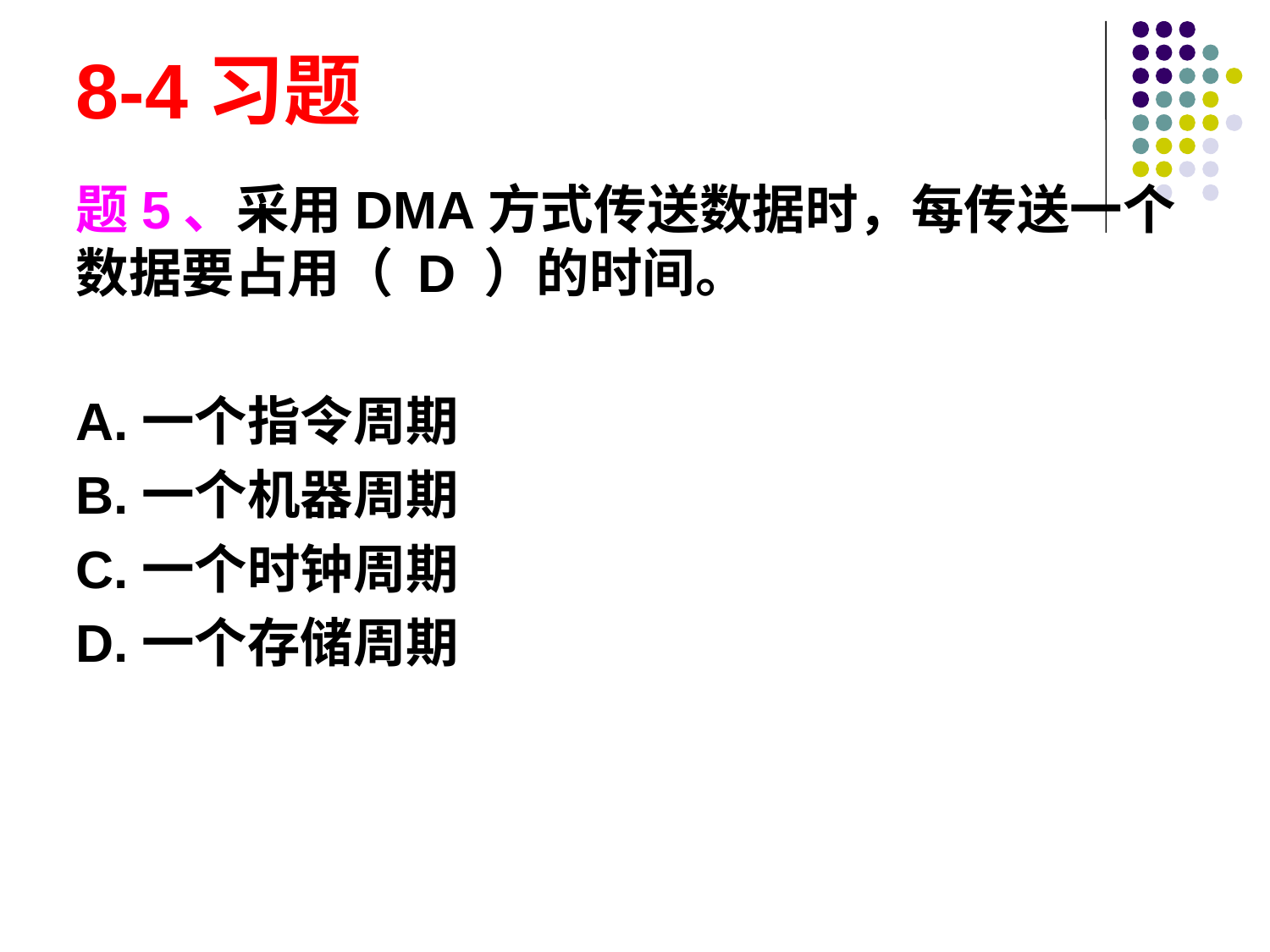

# 8-4习题
题5、采用DMA方式传送数据时，每传送一个数据要占用（ D ）的时间。

A.一个指令周期
B.一个机器周期
C.一个时钟周期
D.一个存储周期